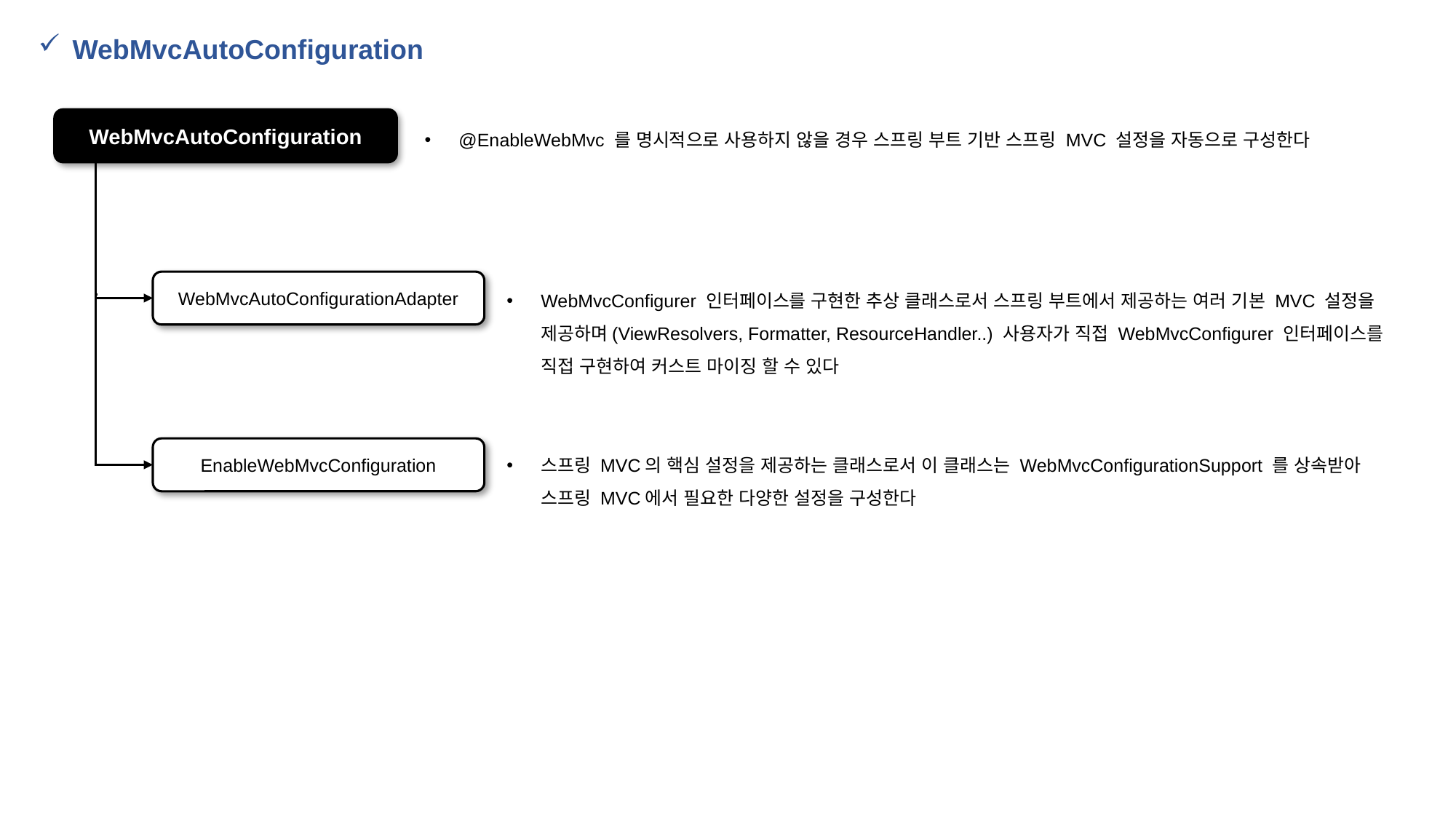

WebMvcAutoConfiguration
WebMvcAutoConfiguration
@EnableWebMvc 를 명시적으로 사용하지 않을 경우 스프링 부트 기반 스프링 MVC 설정을 자동으로 구성한다
WebMvcAutoConfigurationAdapter
WebMvcConfigurer 인터페이스를 구현한 추상 클래스로서 스프링 부트에서 제공하는 여러 기본 MVC 설정을 제공하며(ViewResolvers, Formatter, ResourceHandler..) 사용자가 직접 WebMvcConfigurer 인터페이스를 직접 구현하여 커스트 마이징 할 수 있다
스프링 MVC의 핵심 설정을 제공하는 클래스로서 이 클래스는 WebMvcConfigurationSupport 를 상속받아 스프링 MVC에서 필요한 다양한 설정을 구성한다
EnableWebMvcConfiguration